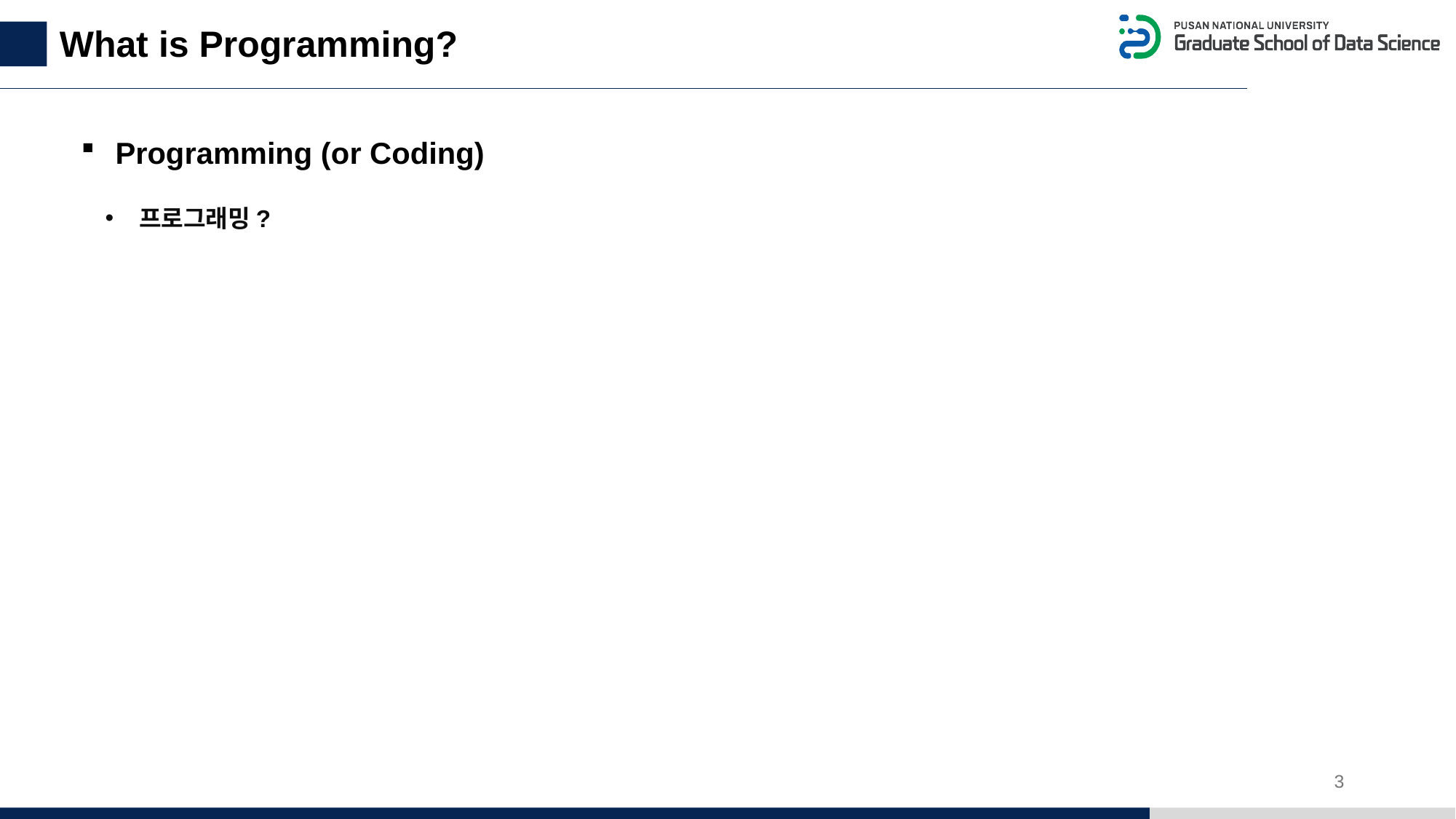

What is Programming?
Programming (or Coding)
프로그래밍?
3